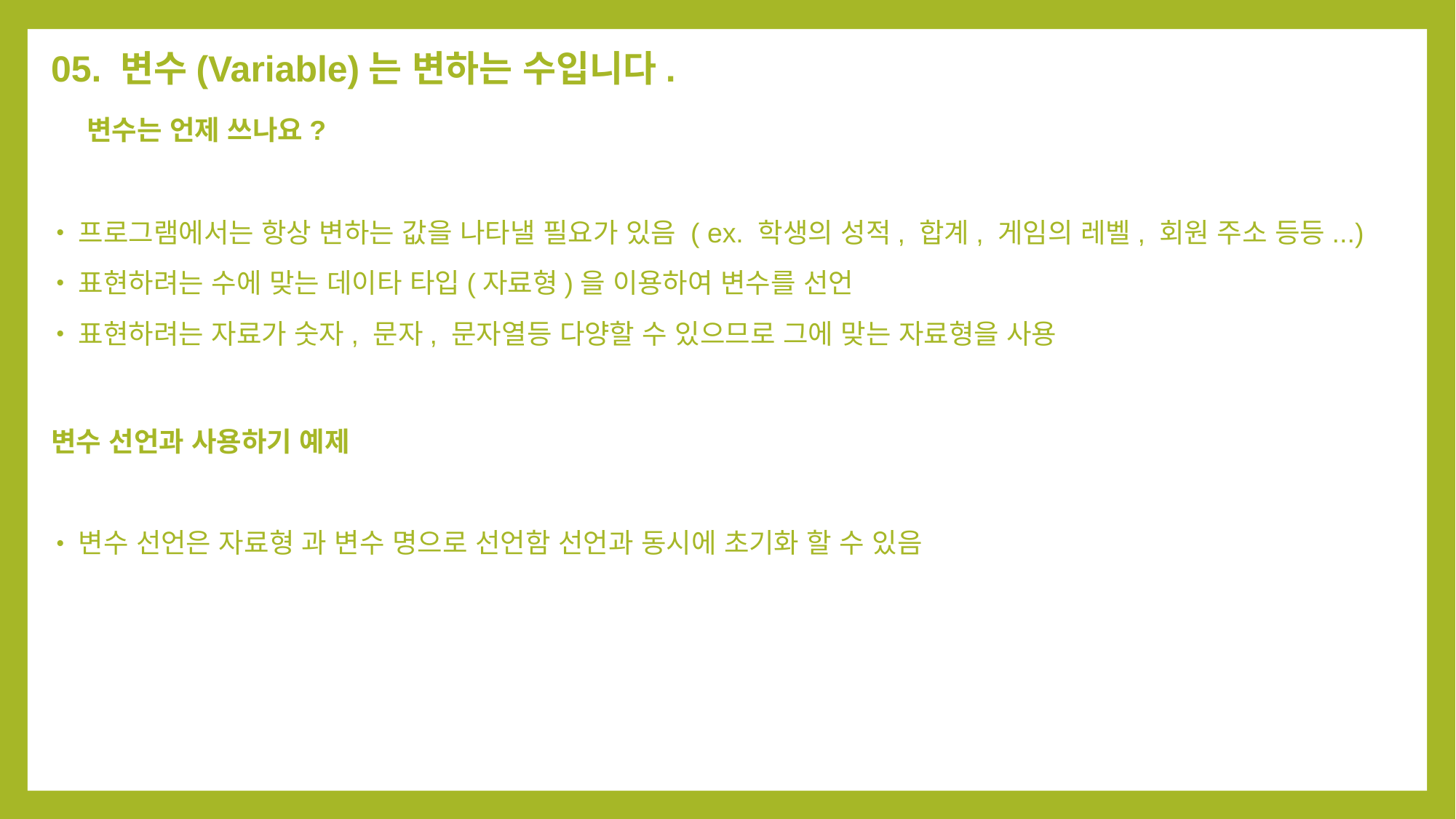

05. 변수(Variable)는 변하는 수입니다.
   변수는 언제 쓰나요?

프로그램에서는 항상 변하는 값을 나타낼 필요가 있음 ( ex. 학생의 성적, 합계, 게임의 레벨, 회원 주소 등등...)
표현하려는 수에 맞는 데이타 타입(자료형)을 이용하여 변수를 선언
표현하려는 자료가 숫자, 문자, 문자열등 다양할 수 있으므로 그에 맞는 자료형을 사용

변수 선언과 사용하기 예제

변수 선언은 자료형 과 변수 명으로 선언함 선언과 동시에 초기화 할 수 있음